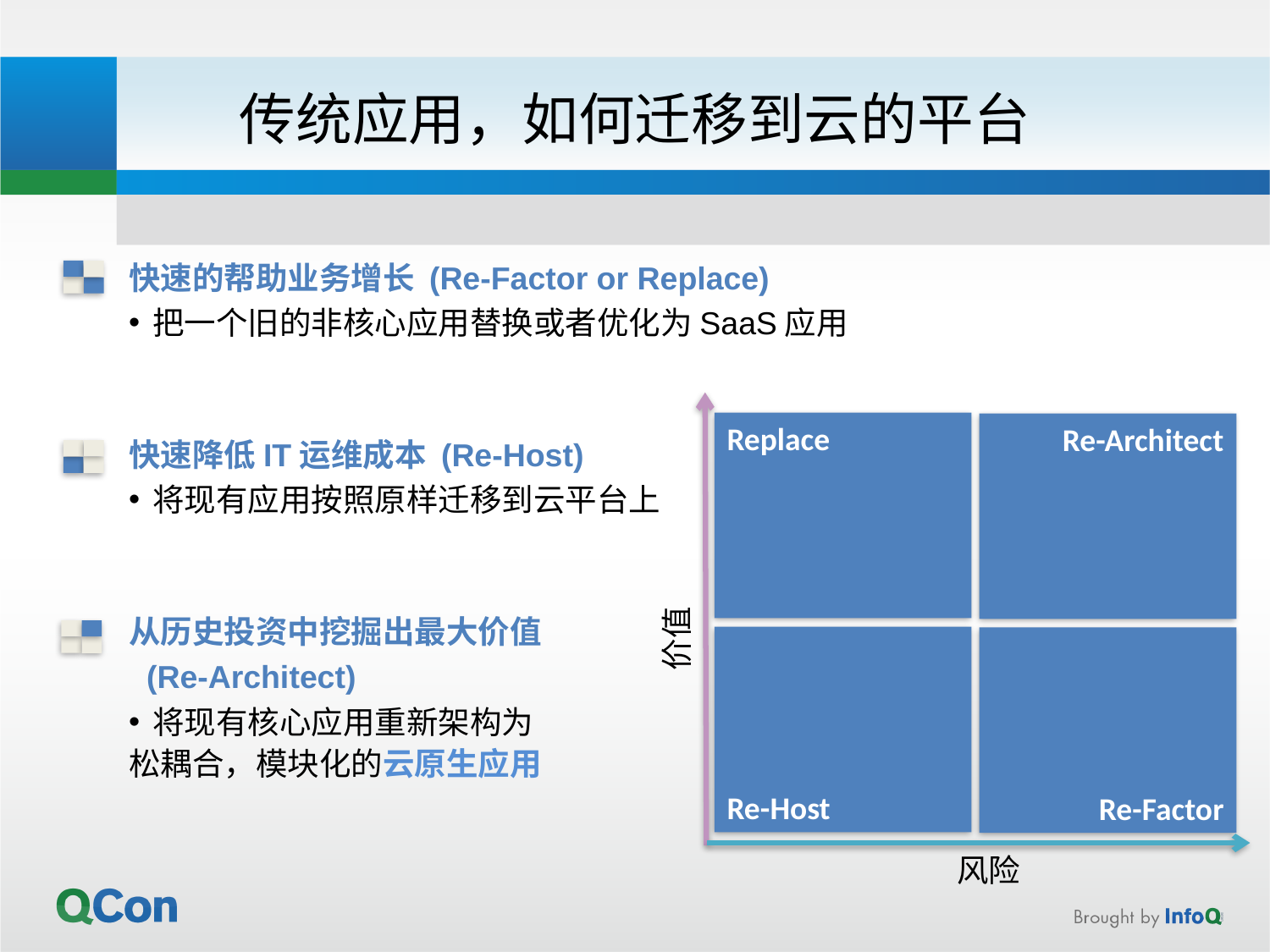

# 传统应用，如何迁移到云的平台
快速的帮助业务增长 (Re-Factor or Replace)
把一个旧的非核心应用替换或者优化为SaaS应用

快速降低IT运维成本 (Re-Host)
将现有应用按照原样迁移到云平台上

从历史投资中挖掘出最大价值
  (Re-Architect)
将现有核心应用重新架构为
松耦合，模块化的云原生应用

Replace
Re-Architect
价值
Re-Host
Re-Factor
风险